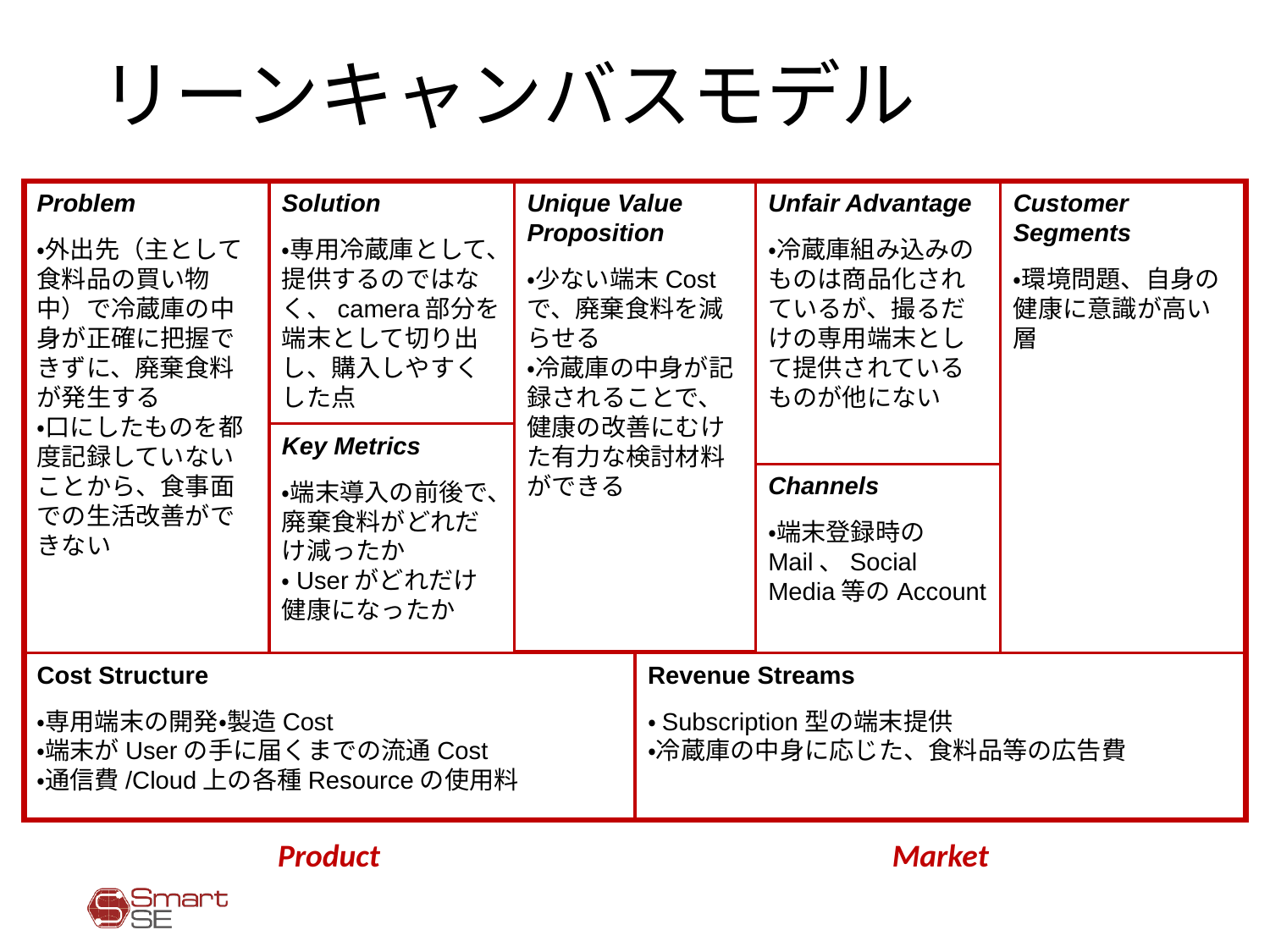

# リーンキャンバスモデル

Unfair Advantage

・冷蔵庫組み込みのものは商品化されているが、撮るだけの専用端末として提供されているものが他にない
Unique Value Proposition

・少ない端末Costで、廃棄食料を減らせる
・冷蔵庫の中身が記録されることで、健康の改善にむけた有力な検討材料ができる
Customer Segments

・環境問題、自身の健康に意識が高い層

Solution

・専用冷蔵庫として、提供するのではなく、camera部分を端末として切り出し、購入しやすくした点

Problem

・外出先（主として食料品の買い物中）で冷蔵庫の中身が正確に把握できずに、廃棄食料が発生する
・口にしたものを都度記録していないことから、食事面での生活改善ができない
Key Metrics

・端末導入の前後で、廃棄食料がどれだけ減ったか
・Userがどれだけ健康になったか
Channels

・端末登録時のMail、Social Media等のAccount
Cost Structure

・専用端末の開発・製造Cost
・端末がUserの手に届くまでの流通Cost
・通信費/Cloud上の各種Resourceの使用料
Revenue Streams

・Subscription型の端末提供
・冷蔵庫の中身に応じた、食料品等の広告費
Product
Market